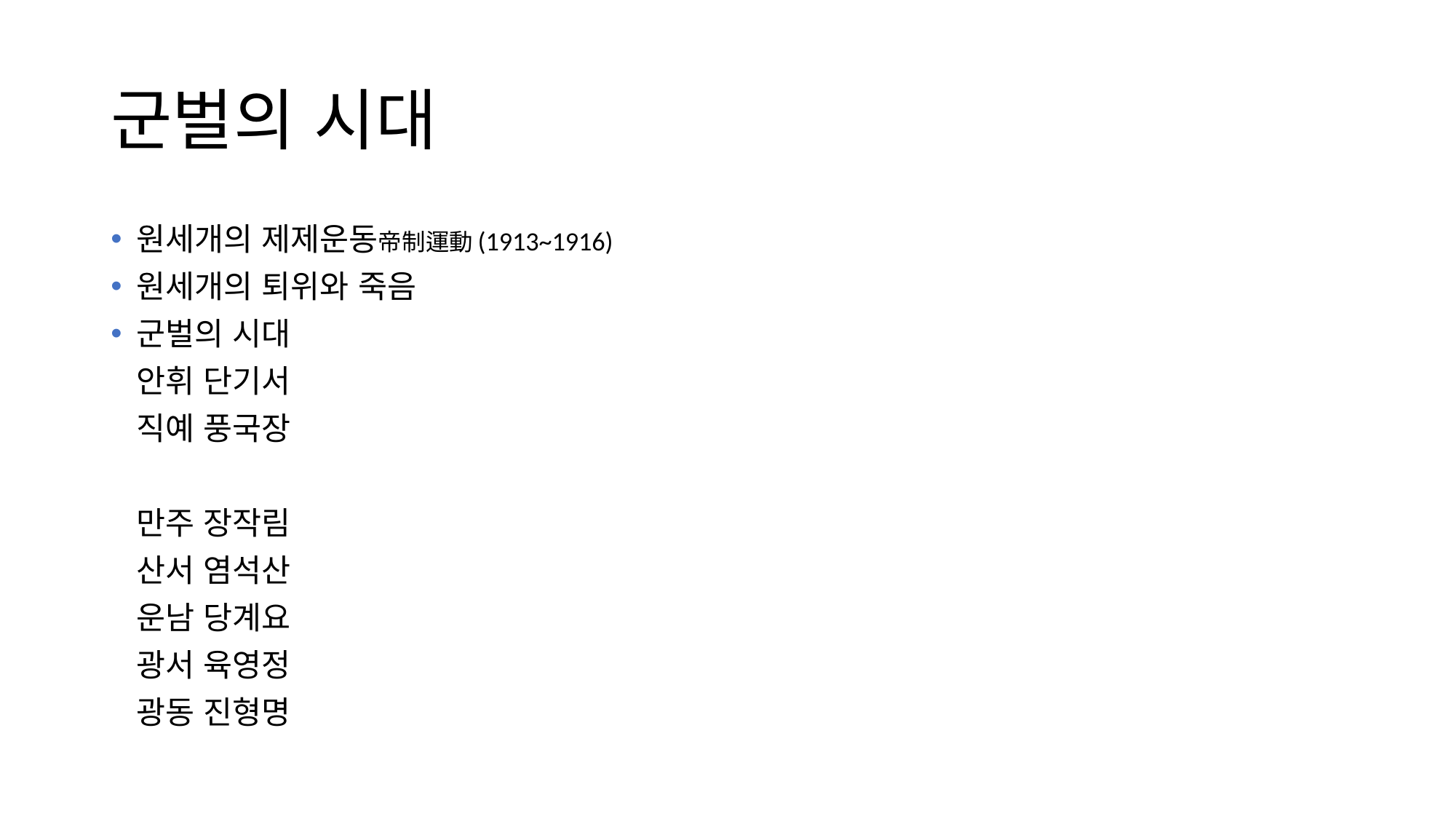

# 군벌의 시대
원세개의 제제운동帝制運動(1913~1916)
원세개의 퇴위와 죽음
군벌의 시대
					안휘 단기서
					직예 풍국장

					만주 장작림
					산서 염석산
					운남 당계요
					광서 육영정
					광동 진형명